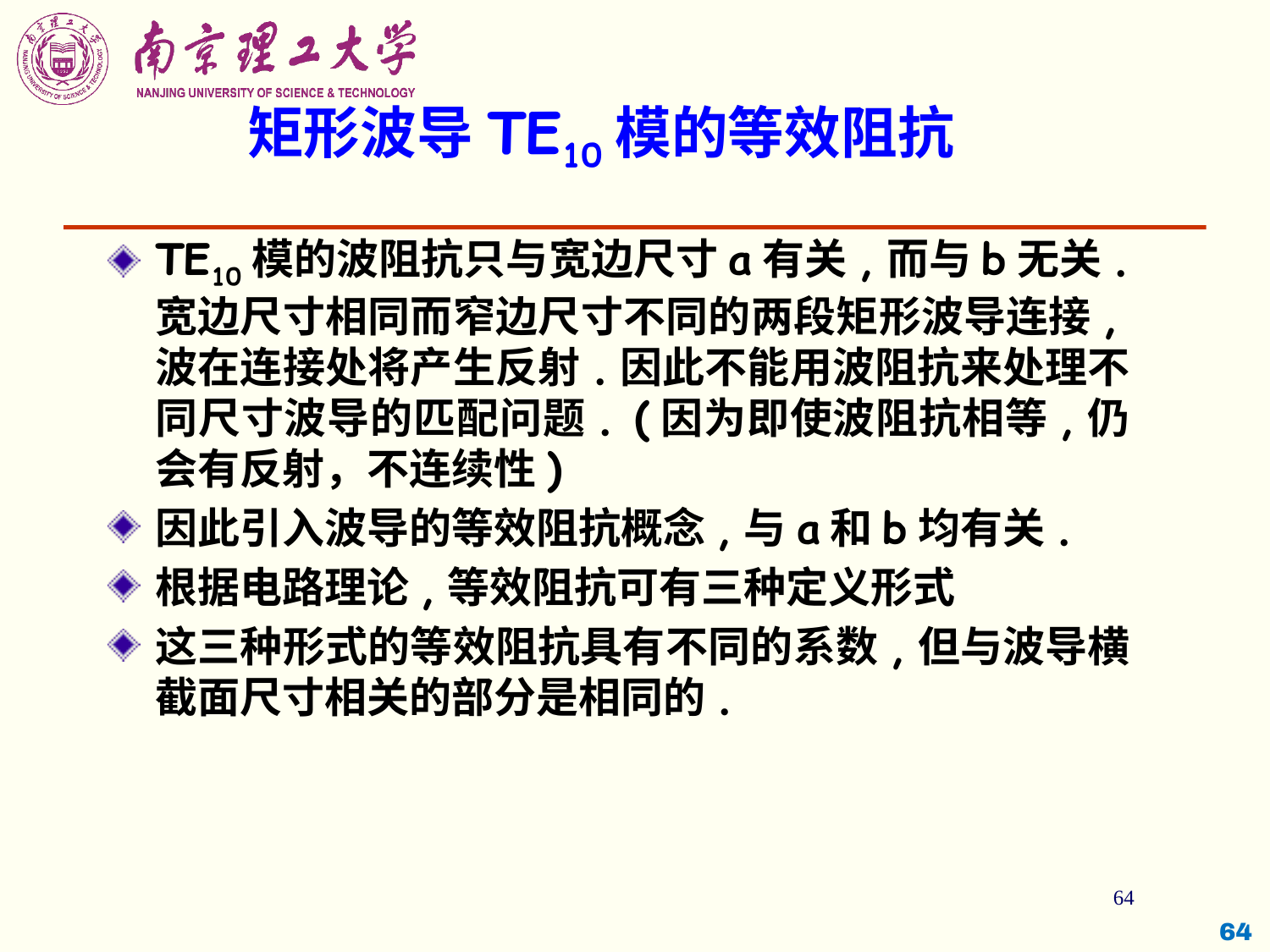

矩形波导TE10模的等效阻抗
TE10模的波阻抗只与宽边尺寸a有关,而与b无关. 宽边尺寸相同而窄边尺寸不同的两段矩形波导连接,波在连接处将产生反射.因此不能用波阻抗来处理不同尺寸波导的匹配问题. (因为即使波阻抗相等,仍会有反射，不连续性)
因此引入波导的等效阻抗概念,与a和b均有关.
根据电路理论,等效阻抗可有三种定义形式
这三种形式的等效阻抗具有不同的系数,但与波导横截面尺寸相关的部分是相同的.
64